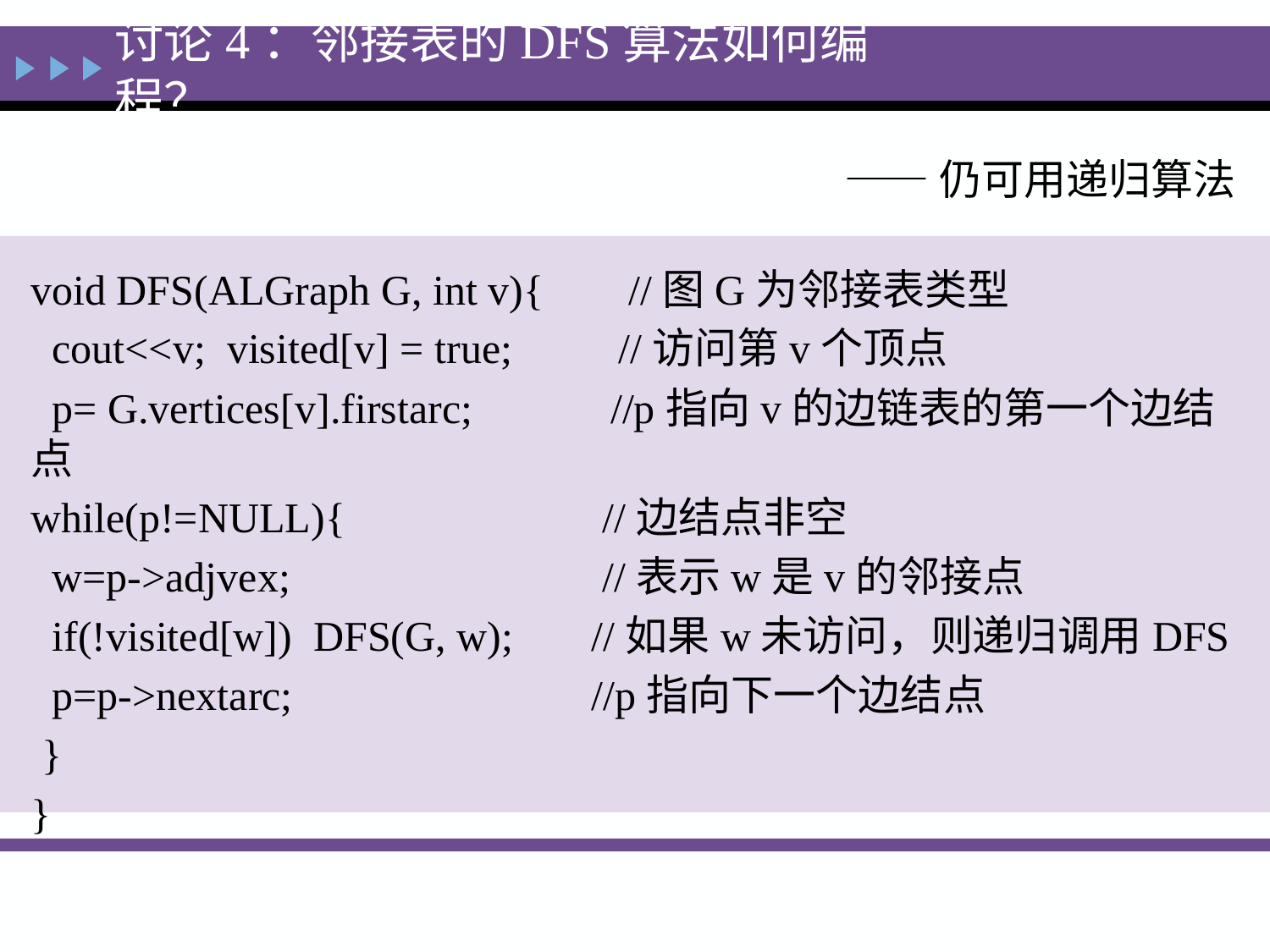

讨论4：邻接表的DFS算法如何编程？
——仍可用递归算法

void DFS(ALGraph G, int v){        //图G为邻接表类型
  cout<<v;  visited[v] = true;          //访问第v个顶点
  p= G.vertices[v].firstarc;             //p指向v的边链表的第一个边结点
while(p!=NULL){              	      //边结点非空
  w=p->adjvex;               	      //表示w是v的邻接点
  if(!visited[w])  DFS(G, w); 	     //如果w未访问，则递归调用DFS
  p=p->nextarc;                	     //p指向下一个边结点
 }
}